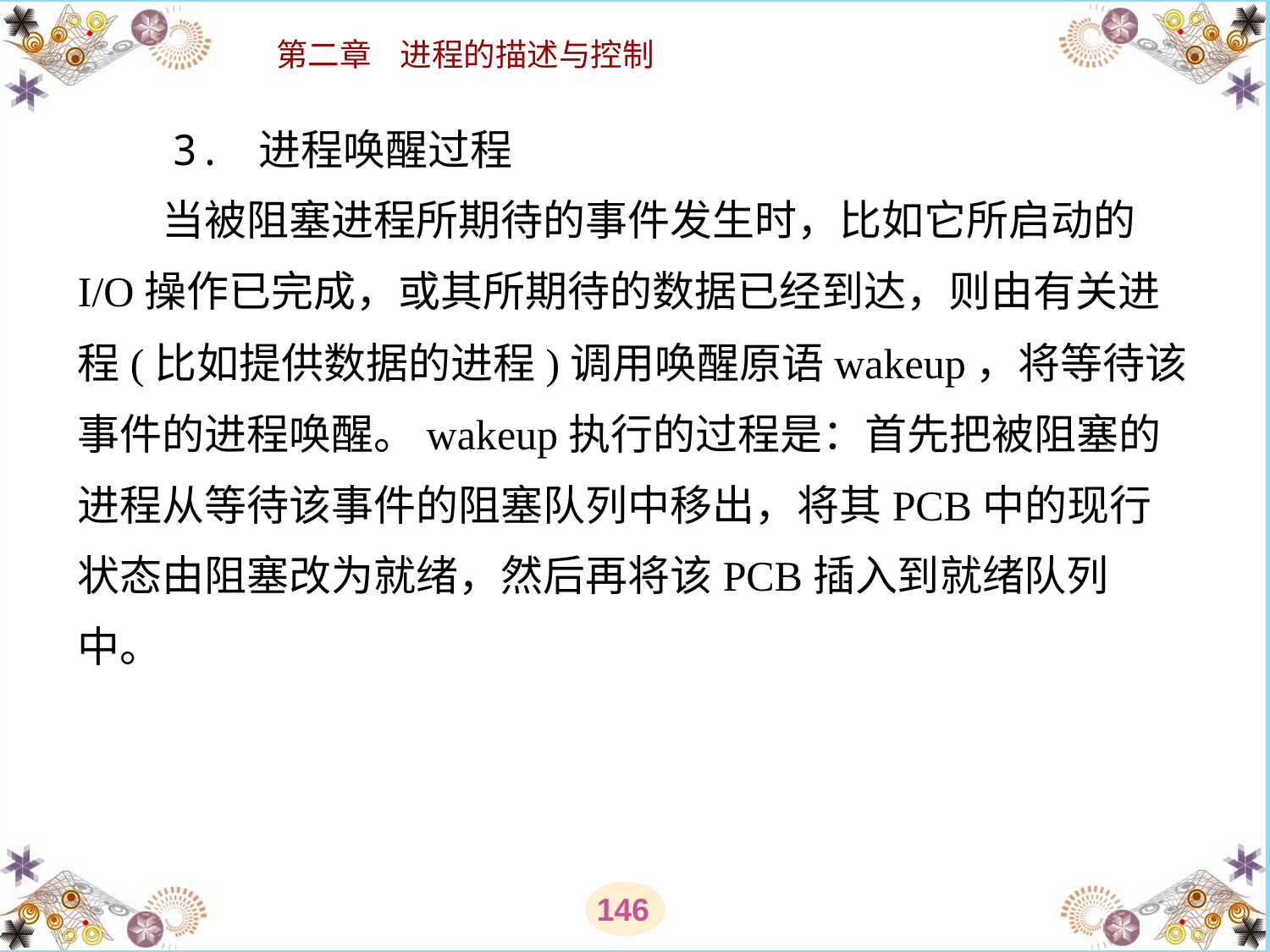

# 3. 进程唤醒过程 　　当被阻塞进程所期待的事件发生时，比如它所启动的I/O操作已完成，或其所期待的数据已经到达，则由有关进程(比如提供数据的进程)调用唤醒原语wakeup，将等待该事件的进程唤醒。wakeup执行的过程是：首先把被阻塞的进程从等待该事件的阻塞队列中移出，将其PCB中的现行状态由阻塞改为就绪，然后再将该PCB插入到就绪队列中。